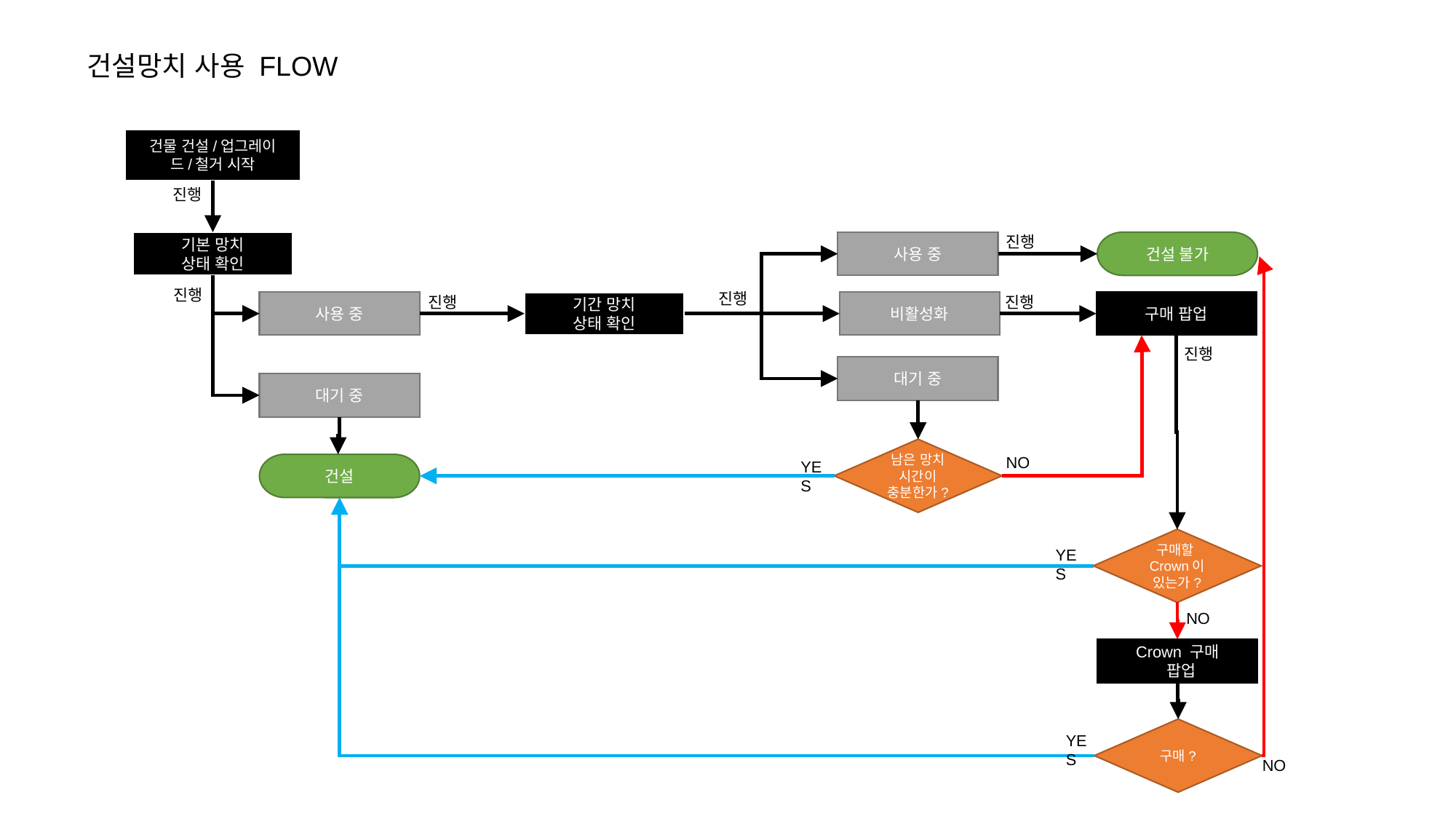

건설망치 사용 FLOW
건물 건설/업그레이드/철거 시작
진행
진행
건설 불가
사용 중
기본 망치
상태 확인
진행
진행
진행
진행
기간 망치
상태 확인
구매 팝업
사용 중
비활성화
진행
대기 중
대기 중
남은 망치 시간이 충분한가?
NO
YES
건설
구매할  Crown이 있는가?
YES
NO
Crown 구매
 팝업
구매?
YES
NO